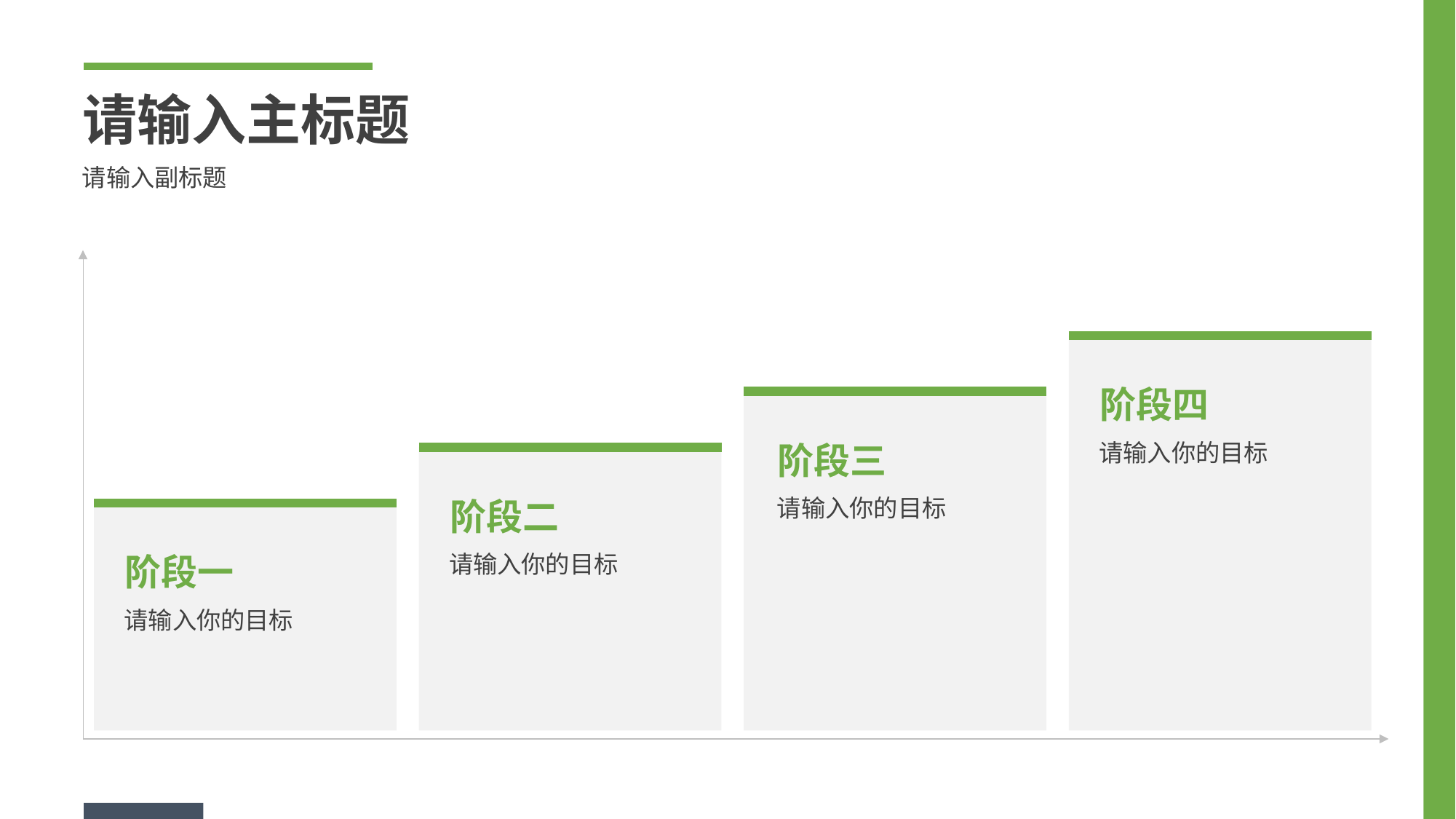

请输入主标题
请输入副标题

阶段四
请输入你的目标

阶段三
请输入你的目标

阶段二
请输入你的目标

阶段一
请输入你的目标